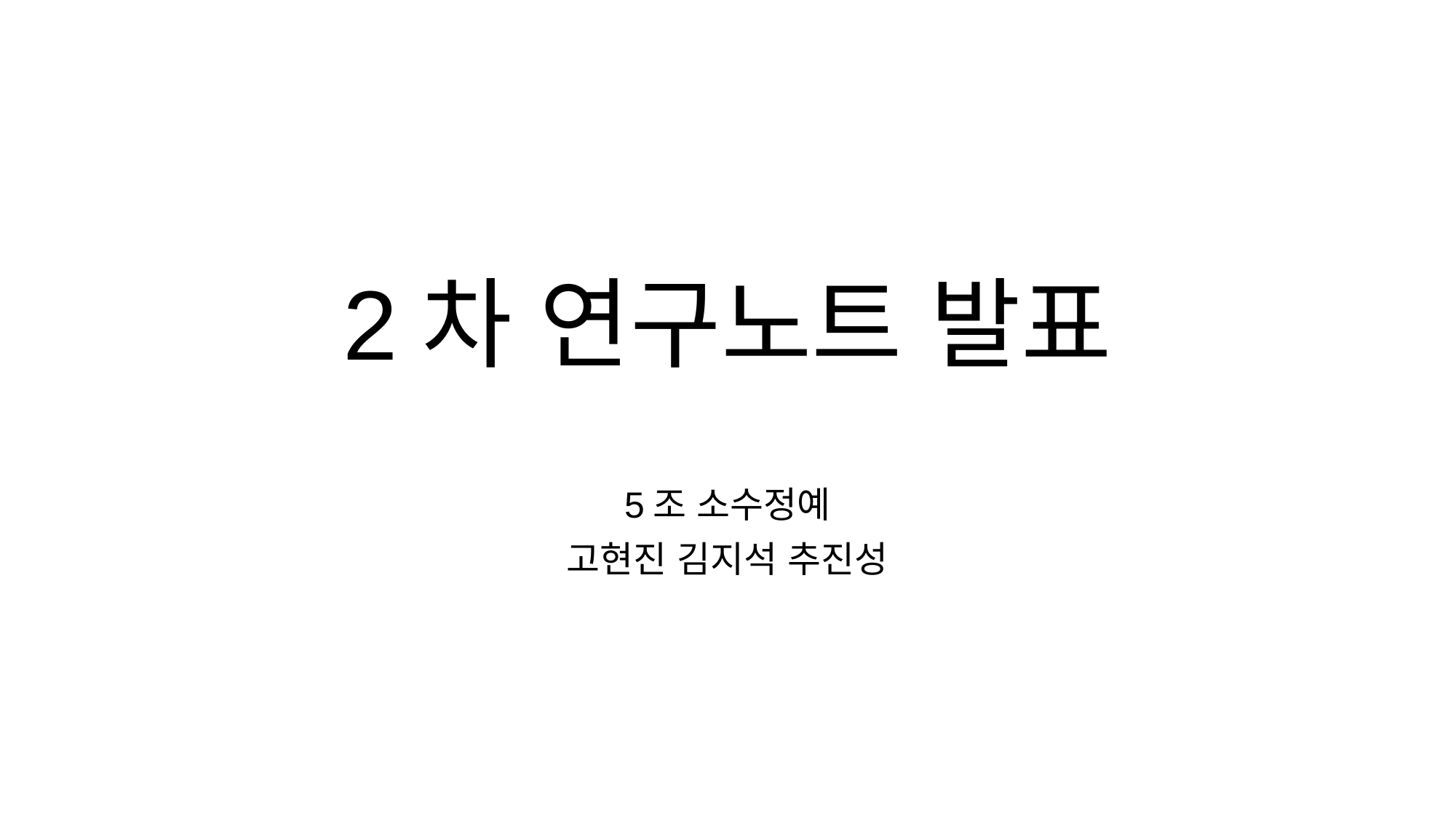

# 2차 연구노트 발표
5조 소수정예
고현진 김지석 추진성